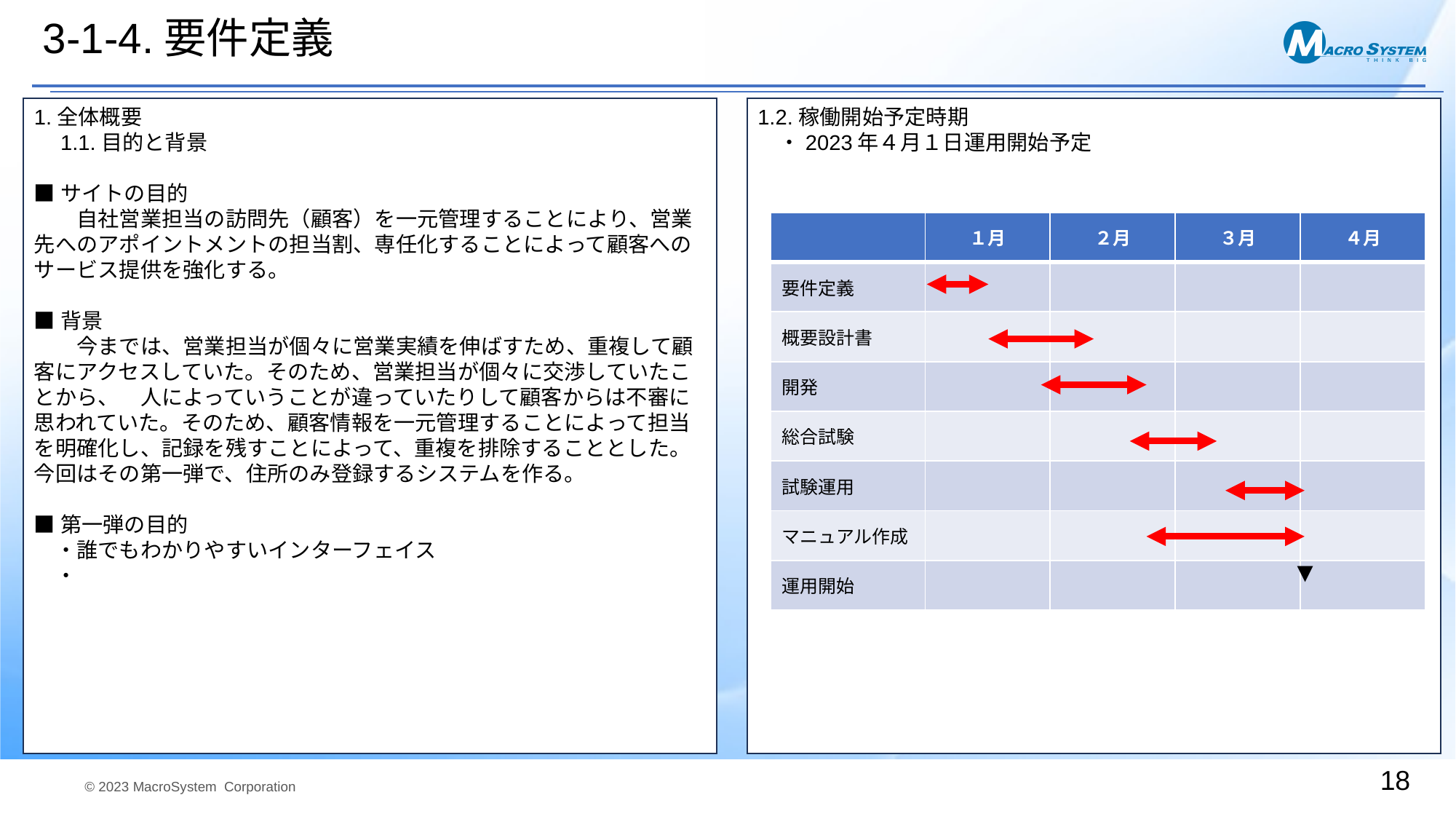

# 3-1-4.要件定義
1.全体概要
　1.1.目的と背景

■サイトの目的
　　自社営業担当の訪問先（顧客）を一元管理することにより、営業先へのアポイントメントの担当割、専任化することによって顧客へのサービス提供を強化する。

■背景
　　今までは、営業担当が個々に営業実績を伸ばすため、重複して顧客にアクセスしていた。そのため、営業担当が個々に交渉していたことから、　人によっていうことが違っていたりして顧客からは不審に思われていた。そのため、顧客情報を一元管理することによって担当を明確化し、記録を残すことによって、重複を排除することとした。
今回はその第一弾で、住所のみ登録するシステムを作る。

■第一弾の目的
　・誰でもわかりやすいインターフェイス
　・
1.2.稼働開始予定時期
　・2023年４月１日運用開始予定
|  | １月 | ２月 | ３月 | ４月 |
| --- | --- | --- | --- | --- |
| 要件定義 |  |  |  |  |
| 概要設計書 |  |  |  |  |
| 開発 |  |  |  |  |
| 総合試験 |  |  |  |  |
| 試験運用 |  |  |  |  |
| マニュアル作成 |  |  |  |  |
| 運用開始 |  |  |  |  |
▼